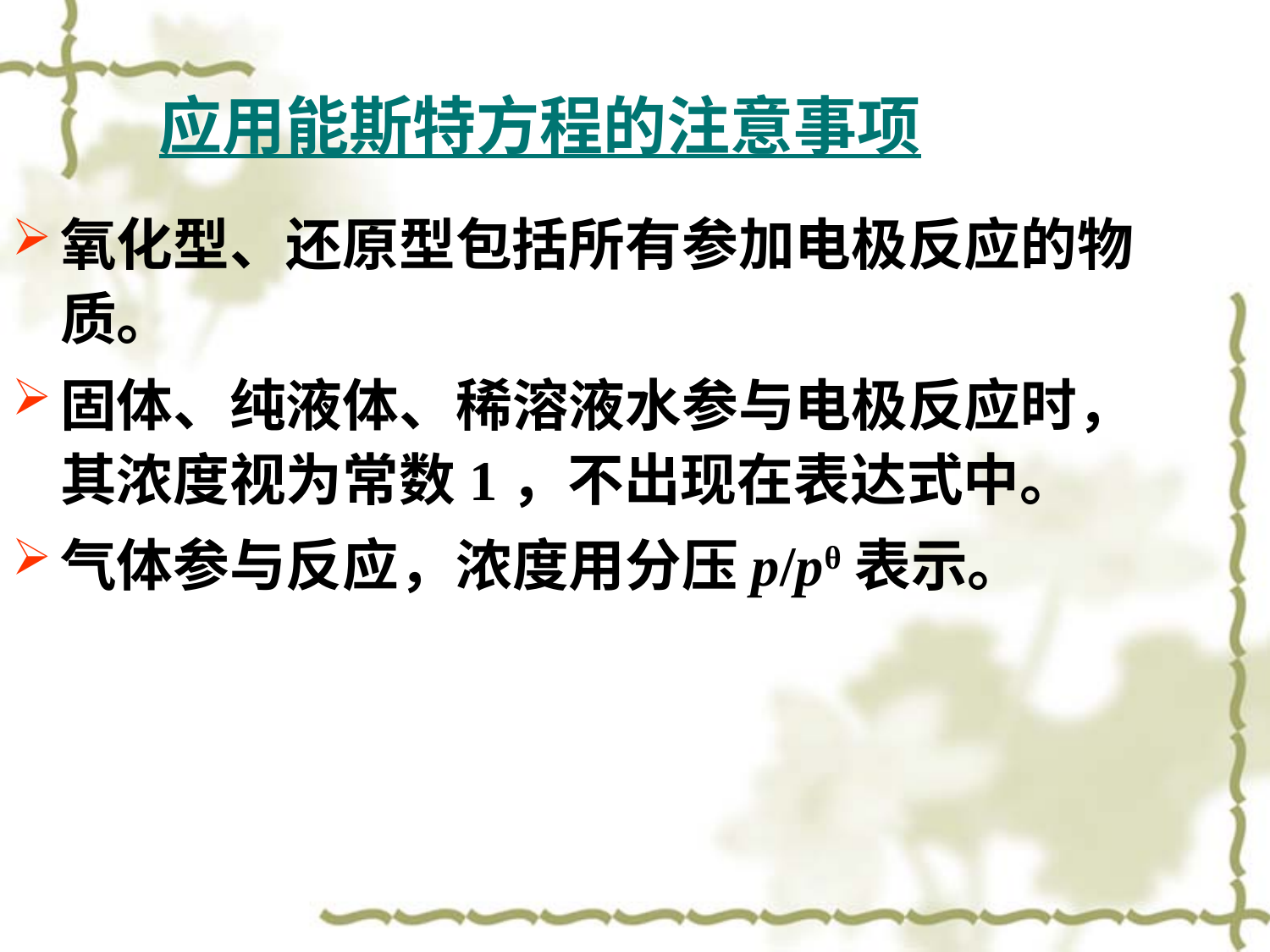

应用能斯特方程的注意事项
氧化型、还原型包括所有参加电极反应的物质。
固体、纯液体、稀溶液水参与电极反应时，其浓度视为常数1，不出现在表达式中。
气体参与反应，浓度用分压p/pθ表示。